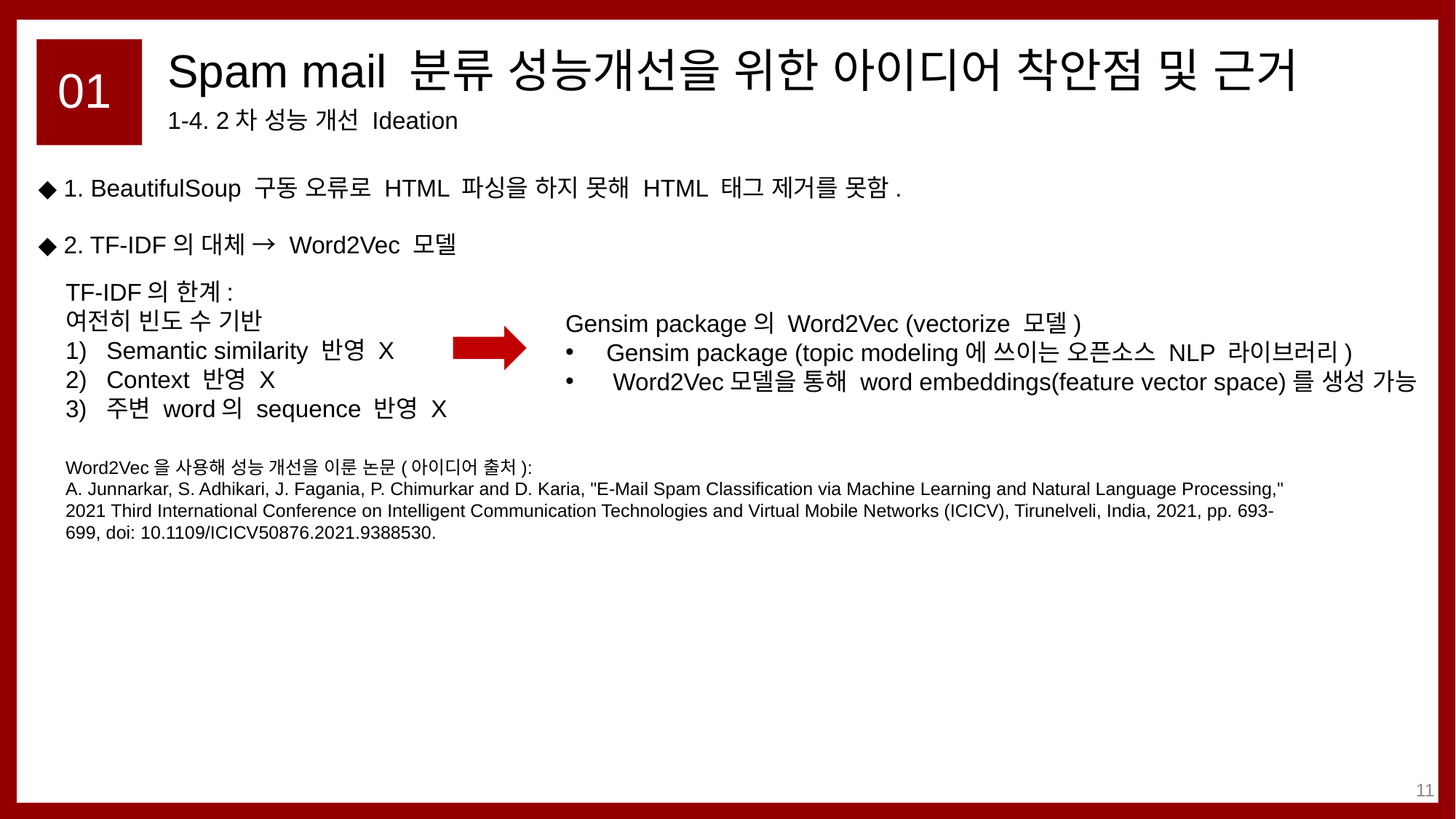

# Spam mail 분류 성능개선을 위한 아이디어 착안점 및 근거
01
1-4. 2차 성능 개선 Ideation
◆ 1. BeautifulSoup 구동 오류로 HTML 파싱을 하지 못해 HTML 태그 제거를 못함.
◆ 2. TF-IDF의 대체 → Word2Vec 모델
TF-IDF의 한계:
여전히 빈도 수 기반
Semantic similarity 반영 X
Context 반영 X
주변 word의 sequence 반영 X
Gensim package의 Word2Vec (vectorize 모델)
Gensim package (topic modeling에 쓰이는 오픈소스 NLP 라이브러리)
 Word2Vec모델을 통해 word embeddings(feature vector space)를 생성 가능

Word2Vec을 사용해 성능 개선을 이룬 논문(아이디어 출처):
A. Junnarkar, S. Adhikari, J. Fagania, P. Chimurkar and D. Karia, "E-Mail Spam Classification via Machine Learning and Natural Language Processing," 2021 Third International Conference on Intelligent Communication Technologies and Virtual Mobile Networks (ICICV), Tirunelveli, India, 2021, pp. 693-699, doi: 10.1109/ICICV50876.2021.9388530.
11